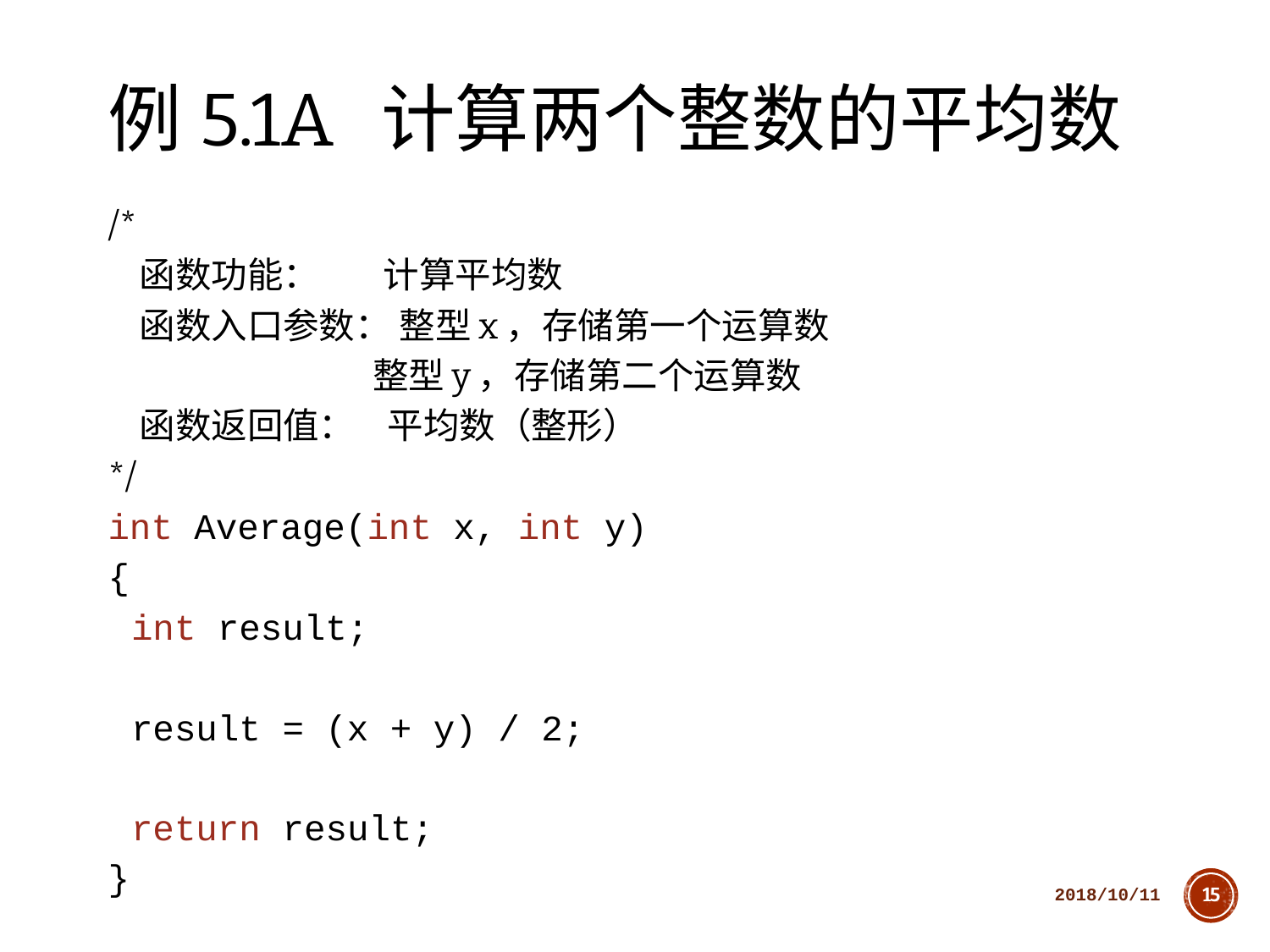

# 例5.1a  计算两个整数的平均数
/*
   函数功能：        计算平均数
   函数入口参数： 整型x，存储第一个运算数
                                整型y，存储第二个运算数
   函数返回值：    平均数（整形）
*/
int Average(int x, int y)
{
	int result;

	result = (x + y) / 2;

	return result;
}
2018/10/11
15